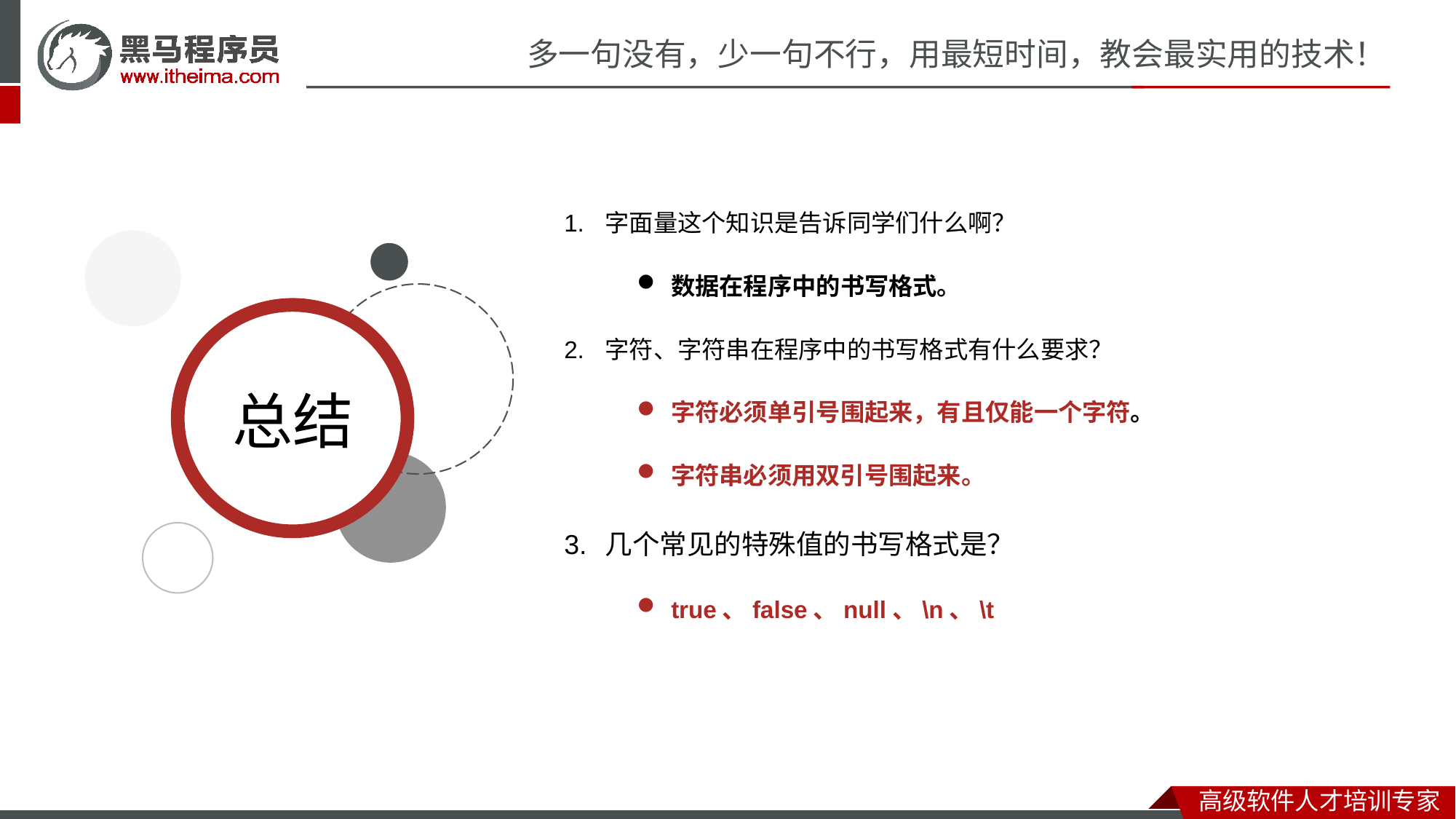

字面量这个知识是告诉同学们什么啊？
数据在程序中的书写格式。
字符、字符串在程序中的书写格式有什么要求？
字符必须单引号围起来，有且仅能一个字符。
字符串必须用双引号围起来。
几个常见的特殊值的书写格式是？
true、false、null、\n、\t